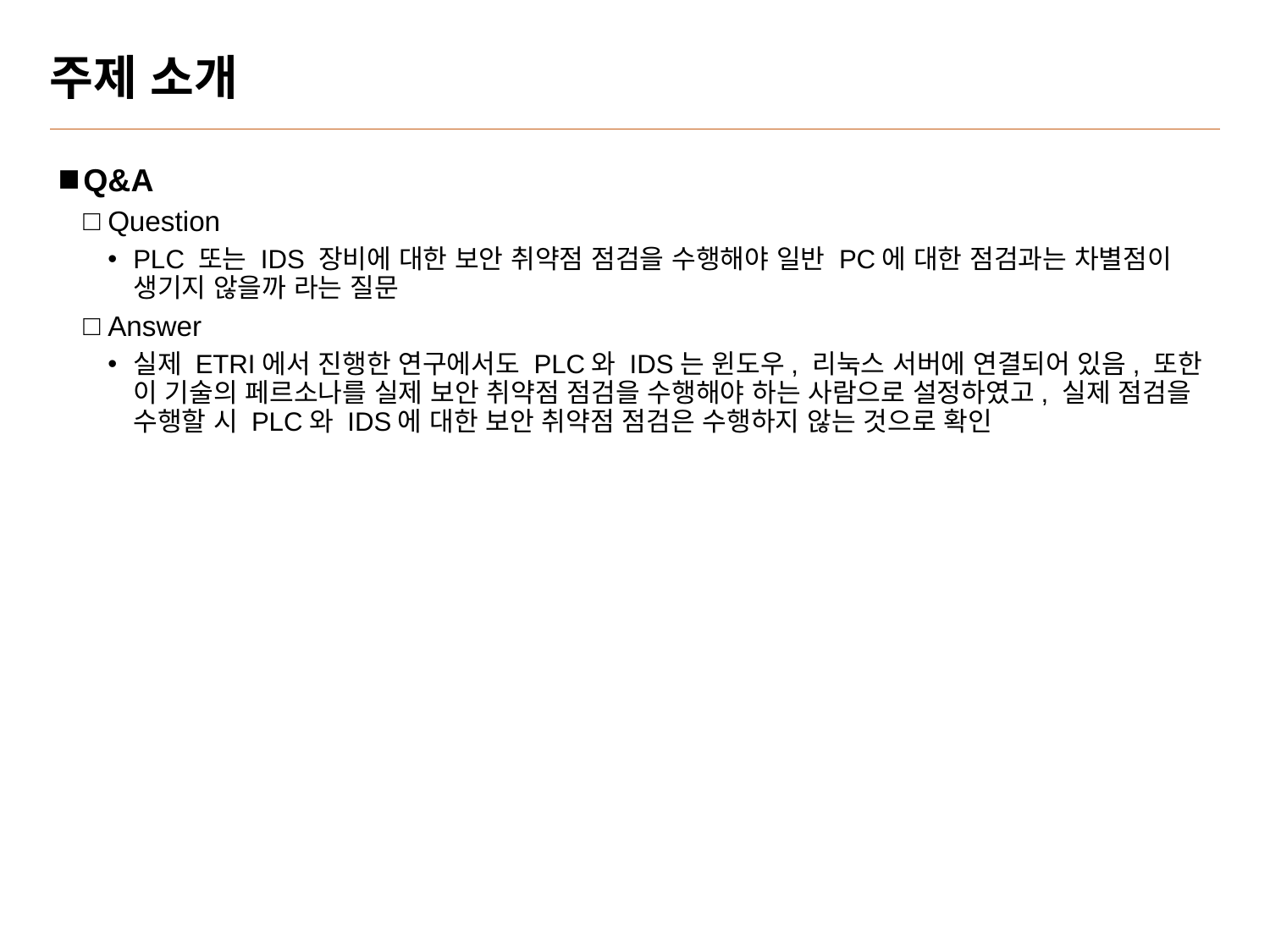

# 주제 소개
Q&A
Question
PLC 또는 IDS 장비에 대한 보안 취약점 점검을 수행해야 일반 PC에 대한 점검과는 차별점이 생기지 않을까 라는 질문
Answer
실제 ETRI에서 진행한 연구에서도 PLC와 IDS는 윈도우, 리눅스 서버에 연결되어 있음, 또한 이 기술의 페르소나를 실제 보안 취약점 점검을 수행해야 하는 사람으로 설정하였고, 실제 점검을 수행할 시 PLC와 IDS에 대한 보안 취약점 점검은 수행하지 않는 것으로 확인